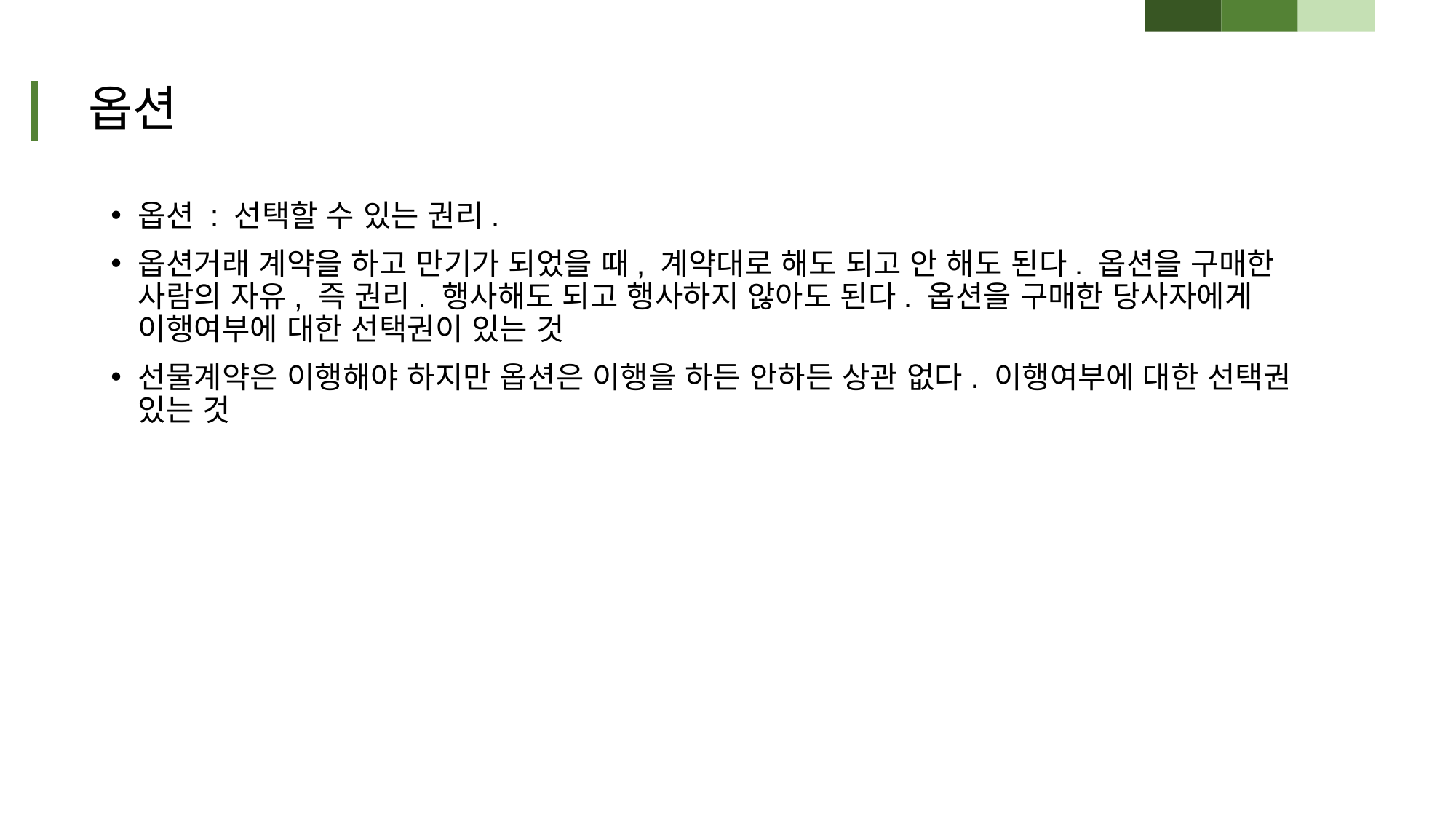

# 옵션

옵션 : 선택할 수 있는 권리.
옵션거래 계약을 하고 만기가 되었을 때, 계약대로 해도 되고 안 해도 된다. 옵션을 구매한 사람의 자유, 즉 권리. 행사해도 되고 행사하지 않아도 된다. 옵션을 구매한 당사자에게 이행여부에 대한 선택권이 있는 것
선물계약은 이행해야 하지만 옵션은 이행을 하든 안하든 상관 없다. 이행여부에 대한 선택권 있는 것